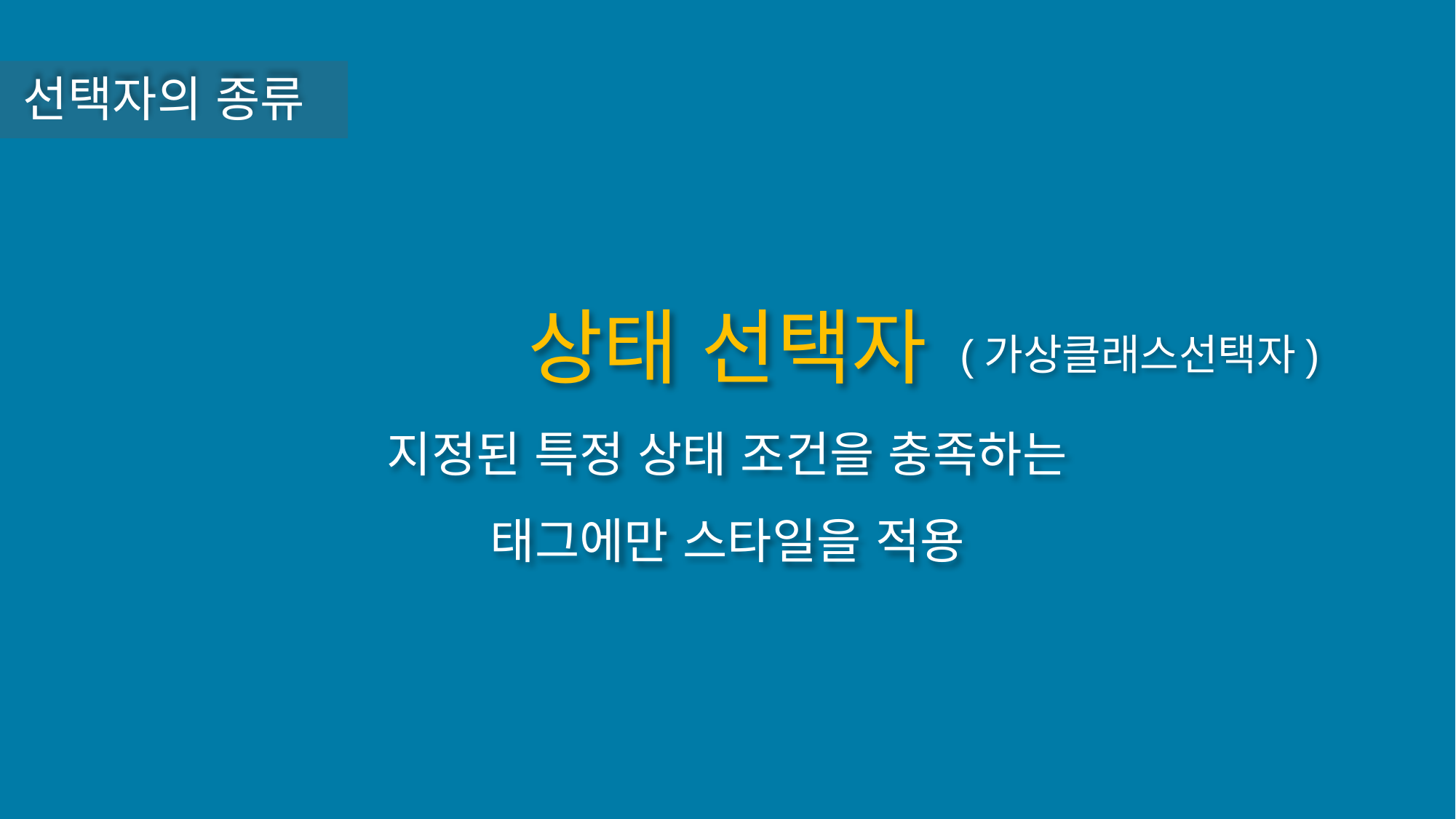

선택자의 종류
상태 선택자
지정된 특정 상태 조건을 충족하는
태그에만 스타일을 적용
(가상클래스선택자)